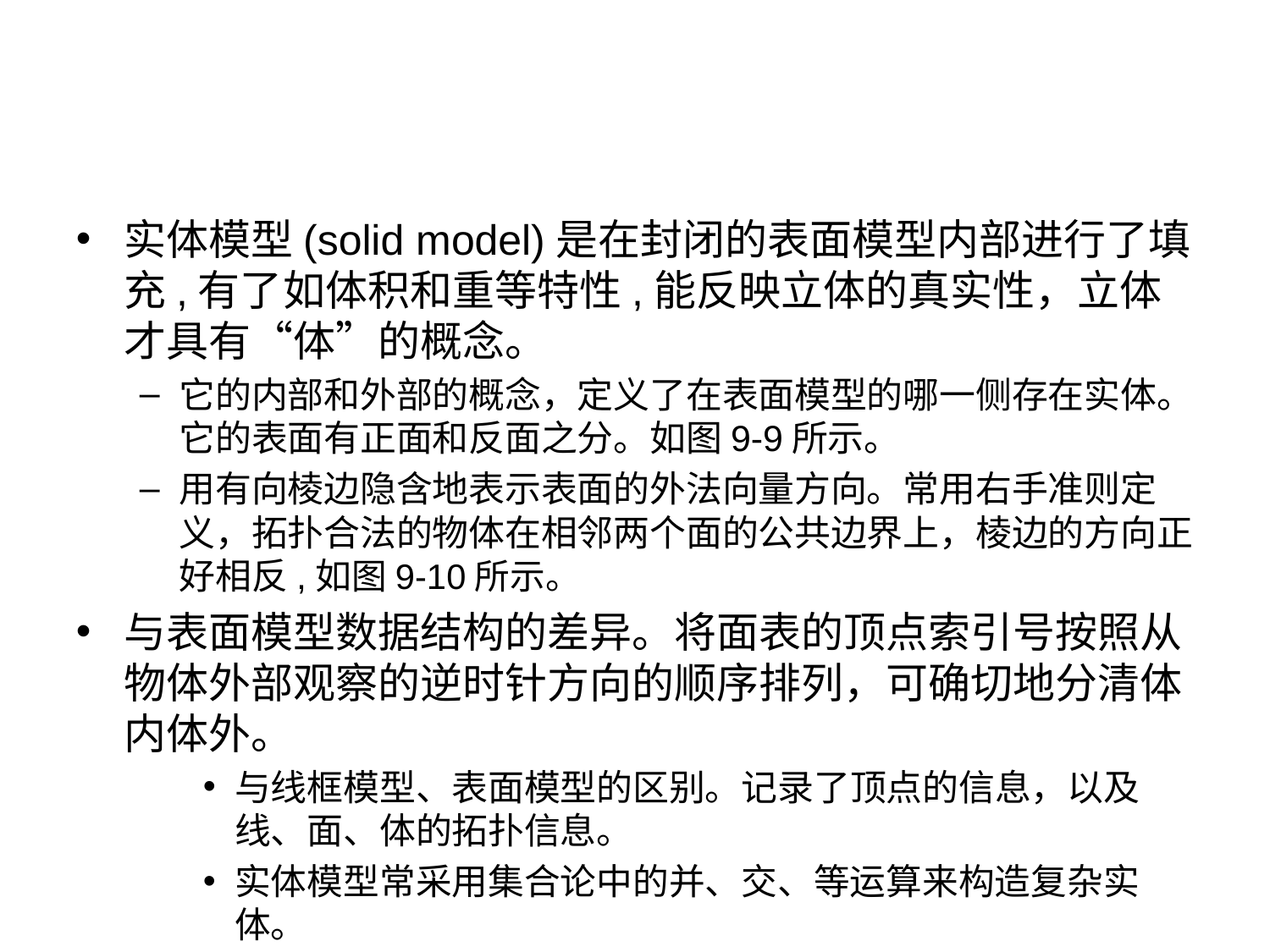

#
实体模型(solid model)是在封闭的表面模型内部进行了填充,有了如体积和重等特性,能反映立体的真实性，立体才具有“体”的概念。
它的内部和外部的概念，定义了在表面模型的哪一侧存在实体。它的表面有正面和反面之分。如图9-9所示。
用有向棱边隐含地表示表面的外法向量方向。常用右手准则定义，拓扑合法的物体在相邻两个面的公共边界上，棱边的方向正好相反,如图9-10所示。
与表面模型数据结构的差异。将面表的顶点索引号按照从物体外部观察的逆时针方向的顺序排列，可确切地分清体内体外。
与线框模型、表面模型的区别。记录了顶点的信息，以及线、面、体的拓扑信息。
实体模型常采用集合论中的并、交、等运算来构造复杂实体。